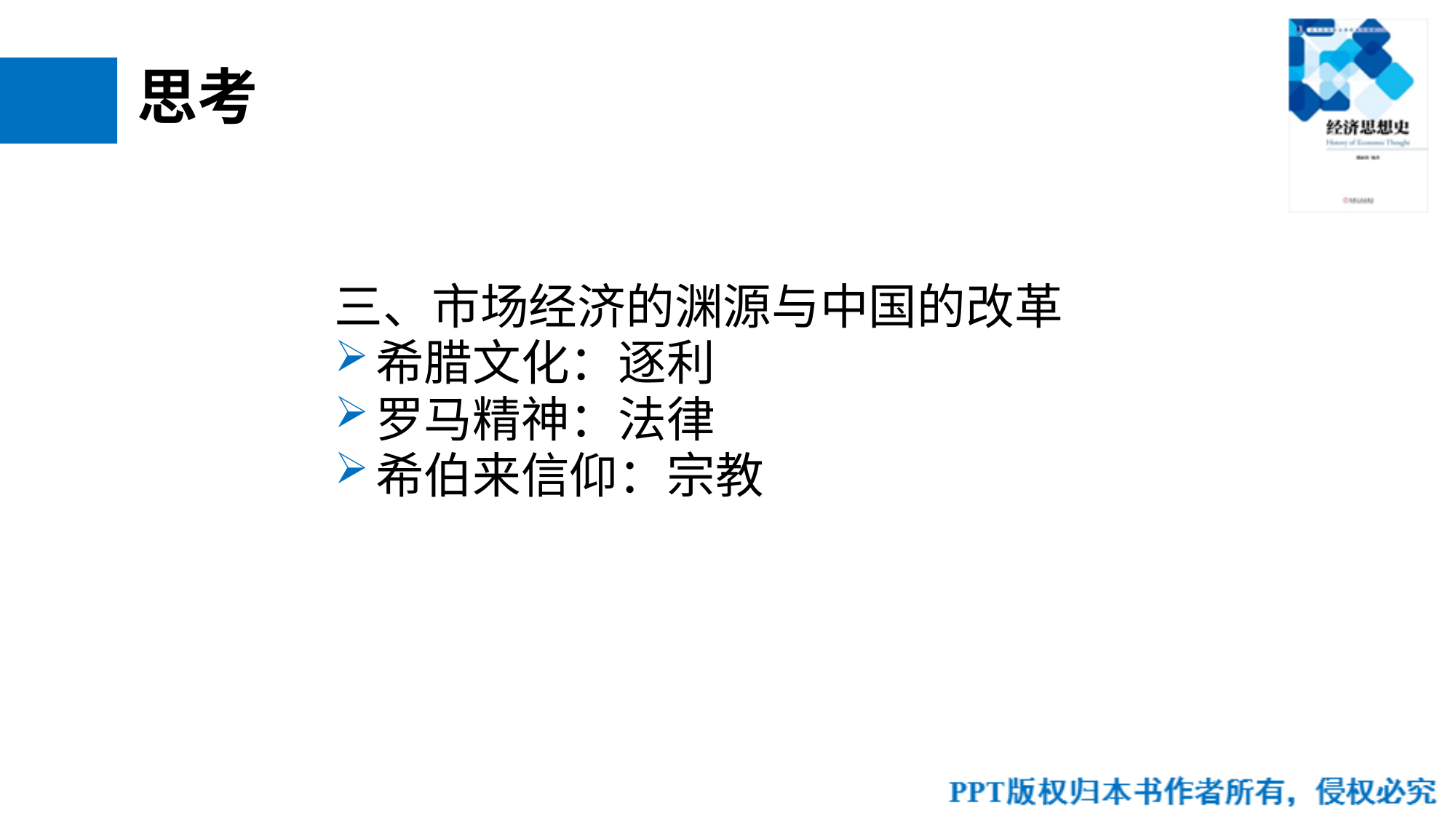

# 思考

三、市场经济的渊源与中国的改革
希腊文化：逐利
罗马精神：法律
希伯来信仰：宗教
35